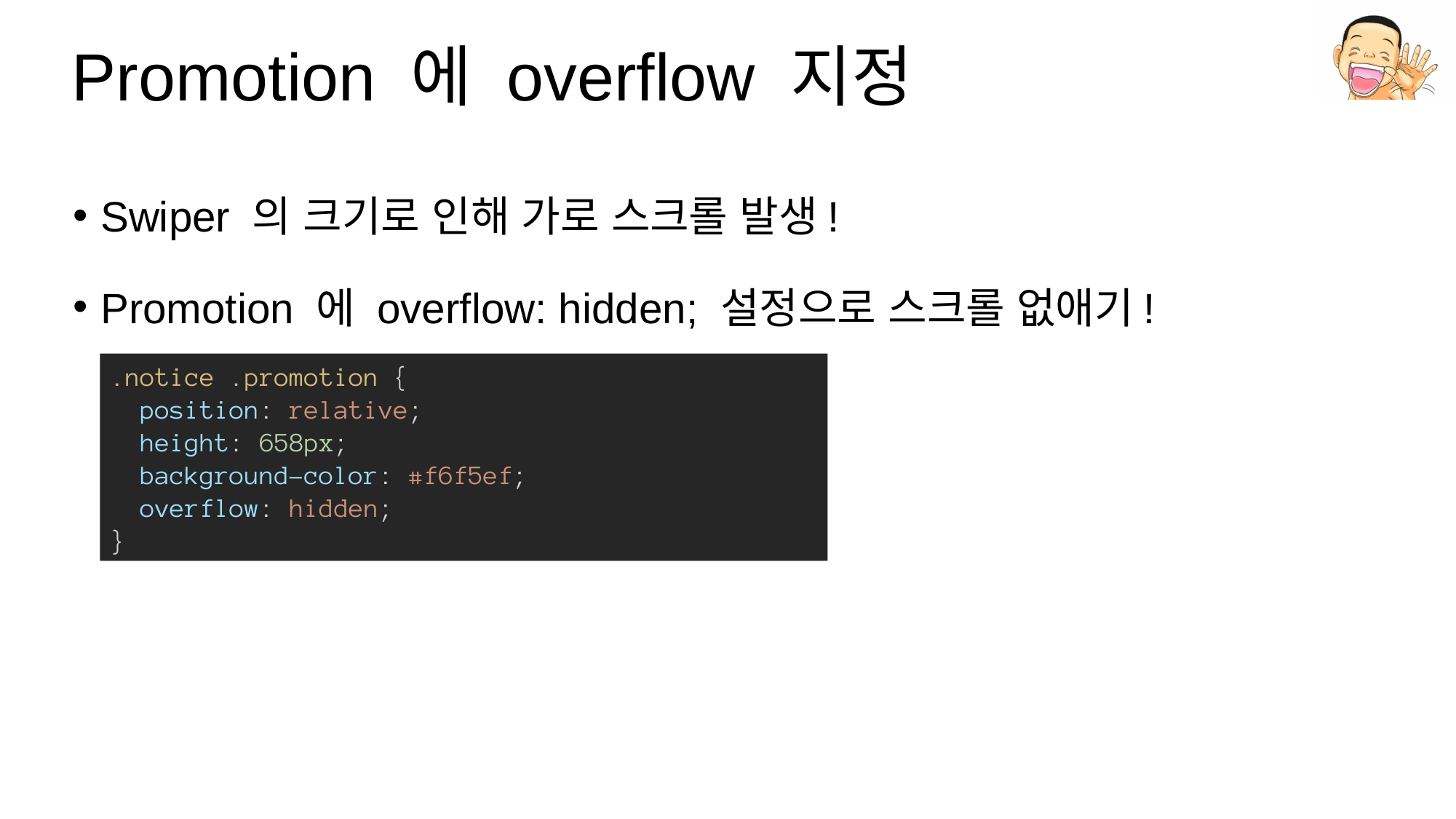

# Promotion 에 overflow 지정
Swiper 의 크기로 인해 가로 스크롤 발생!
Promotion 에 overflow: hidden; 설정으로 스크롤 없애기!
.notice .promotion {
  position: relative;
  height: 658px;
  background-color: #f6f5ef;
  overflow: hidden;
}